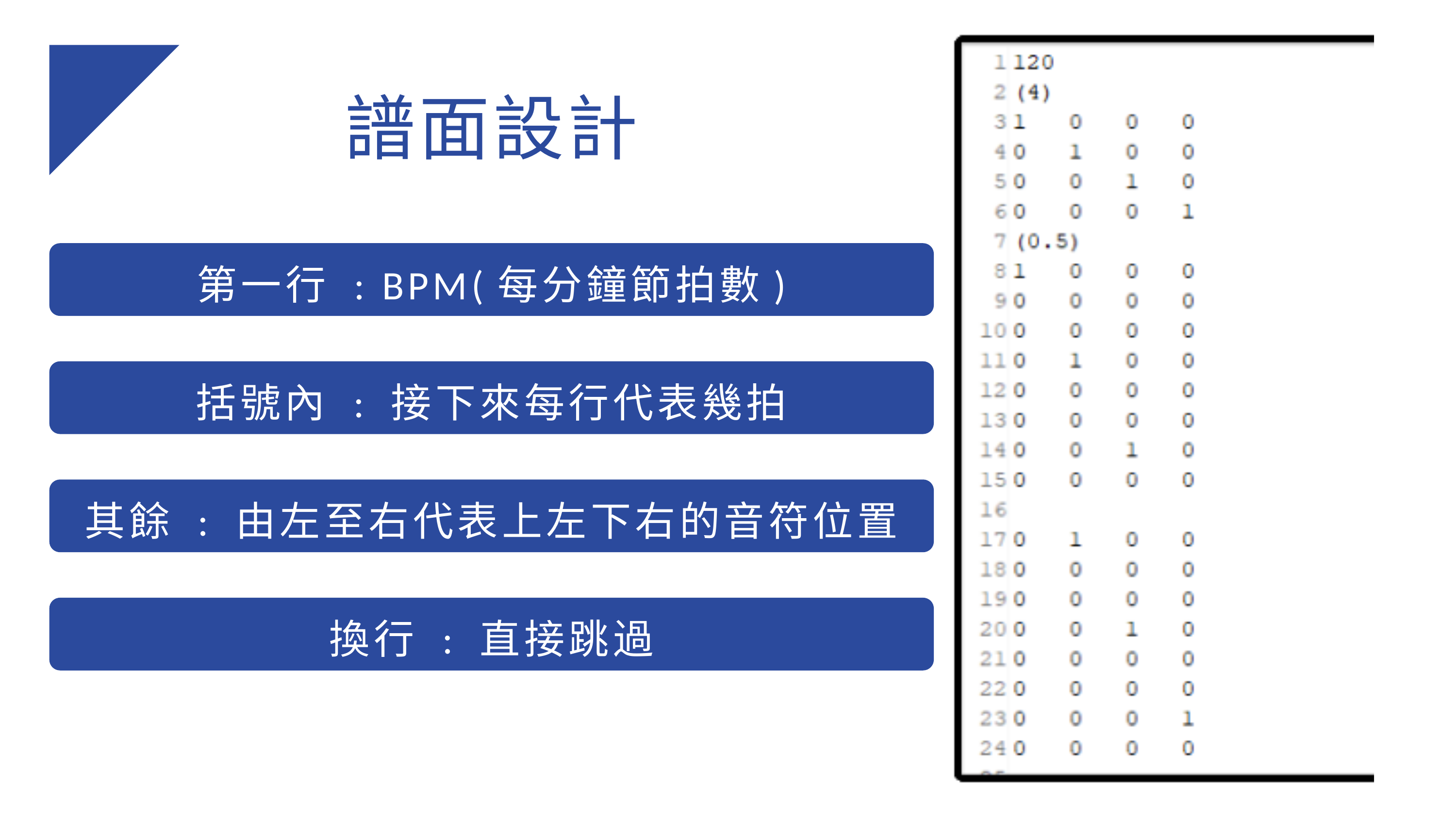

譜面設計

第一行 : BPM(每分鐘節拍數)

括號內 : 接下來每行代表幾拍

其餘 : 由左至右代表上左下右的音符位置

換行 : 直接跳過